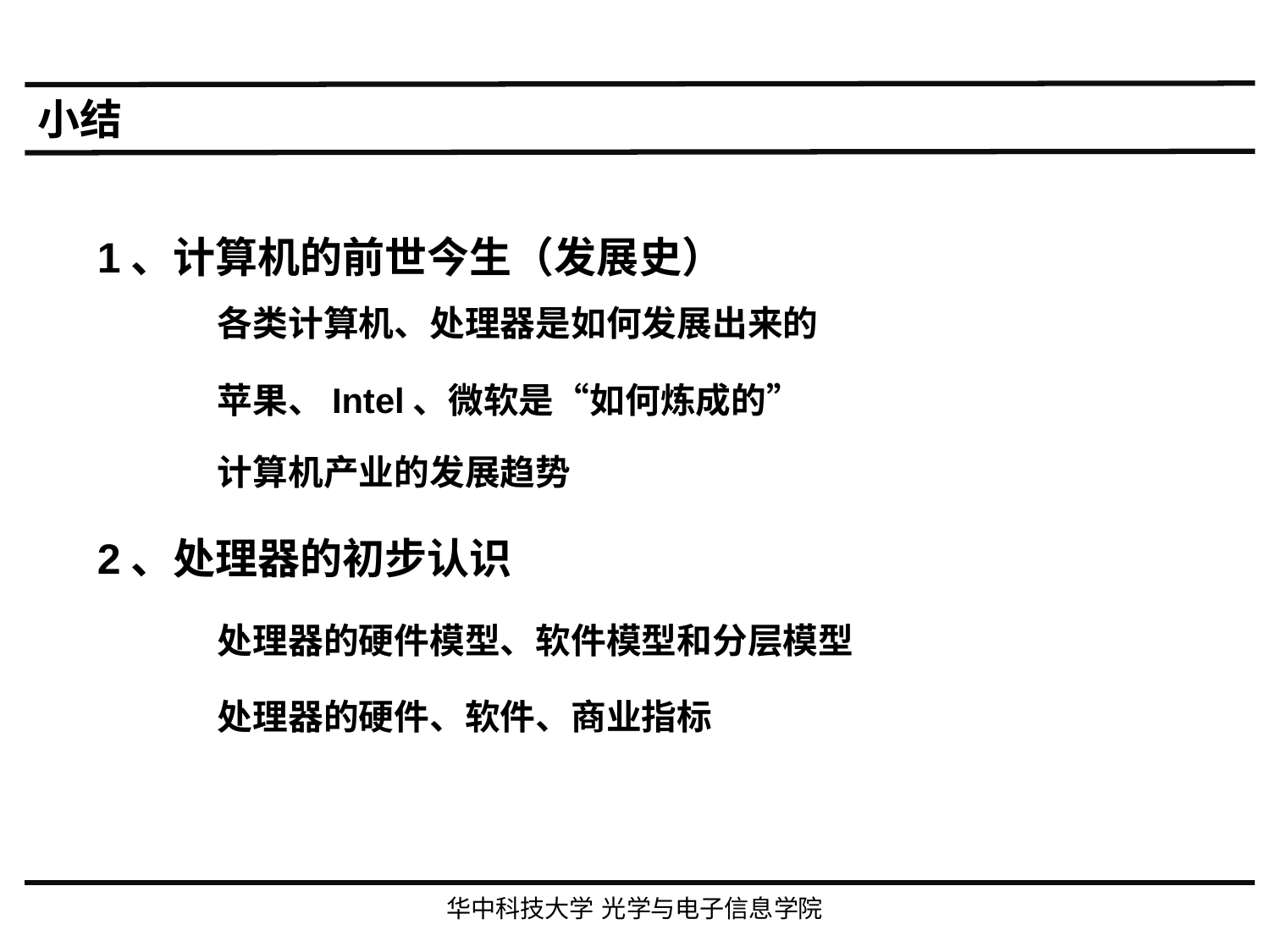

小结
1、计算机的前世今生（发展史）
各类计算机、处理器是如何发展出来的
苹果、Intel、微软是“如何炼成的”
计算机产业的发展趋势
2、处理器的初步认识
处理器的硬件模型、软件模型和分层模型
处理器的硬件、软件、商业指标
华中科技大学 光学与电子信息学院